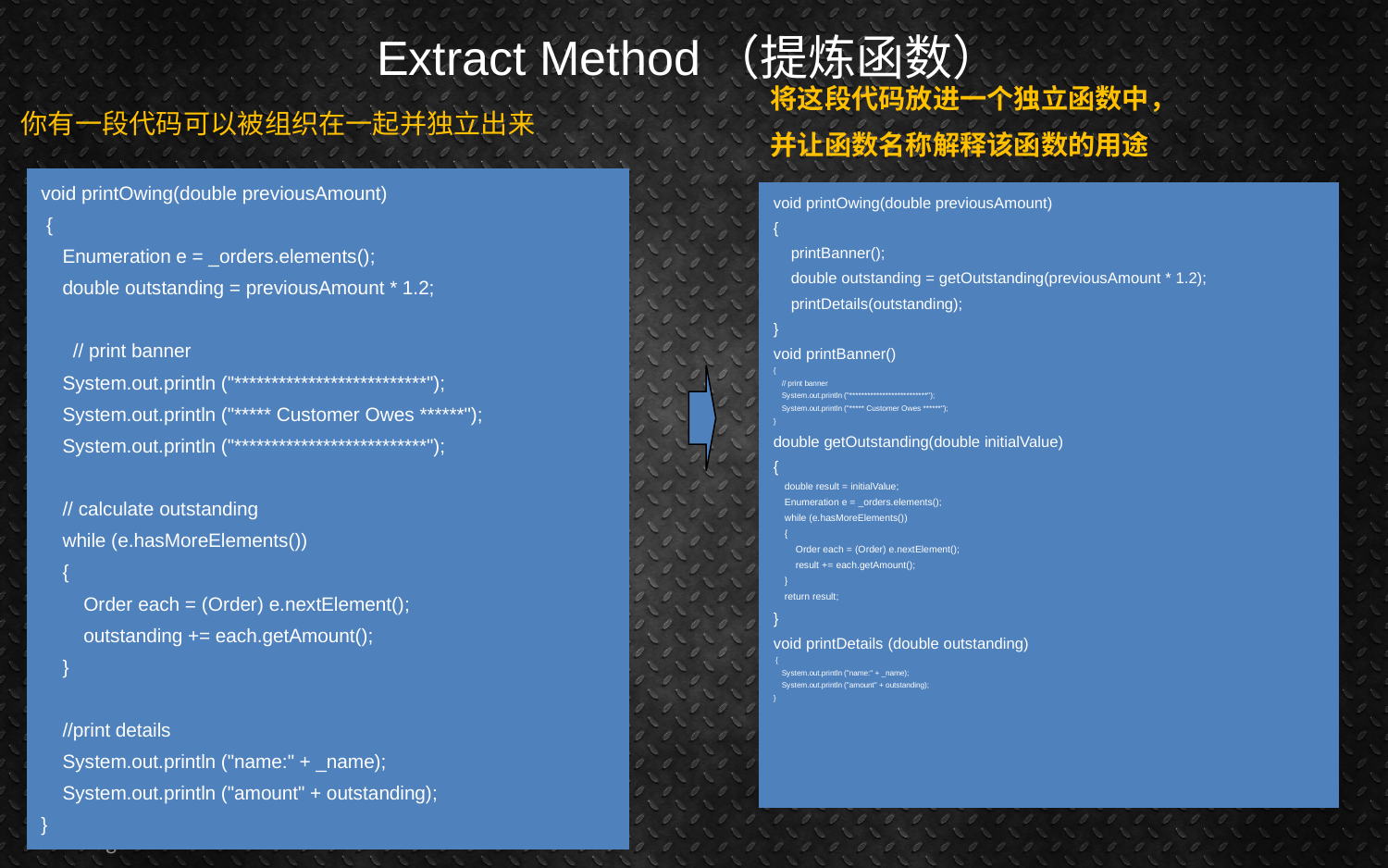

# Extract Method（提炼函数）
将这段代码放进一个独立函数中，
并让函数名称解释该函数的用途
你有一段代码可以被组织在一起并独立出来
void printOwing(double previousAmount)
 {
    Enumeration e = _orders.elements();
    double outstanding = previousAmount * 1.2;

      // print banner
    System.out.println ("**************************");
    System.out.println ("***** Customer Owes ******");
    System.out.println ("**************************");

    // calculate outstanding
    while (e.hasMoreElements())
    {
        Order each = (Order) e.nextElement();
        outstanding += each.getAmount();
    }

    //print details
    System.out.println ("name:" + _name);
    System.out.println ("amount" + outstanding);
}
void printOwing(double previousAmount)
{
    printBanner();
    double outstanding = getOutstanding(previousAmount * 1.2);
    printDetails(outstanding);
}
void printBanner()
{
    // print banner
    System.out.println ("**************************");
    System.out.println ("***** Customer Owes ******");
}
double getOutstanding(double initialValue)
{
    double result = initialValue;
    Enumeration e = _orders.elements();
    while (e.hasMoreElements())
    {
        Order each = (Order) e.nextElement();
        result += each.getAmount();
    }
    return result;
}
void printDetails (double outstanding)
 {
    System.out.println ("name:" + _name);
    System.out.println ("amount" + outstanding);
}

Page 34